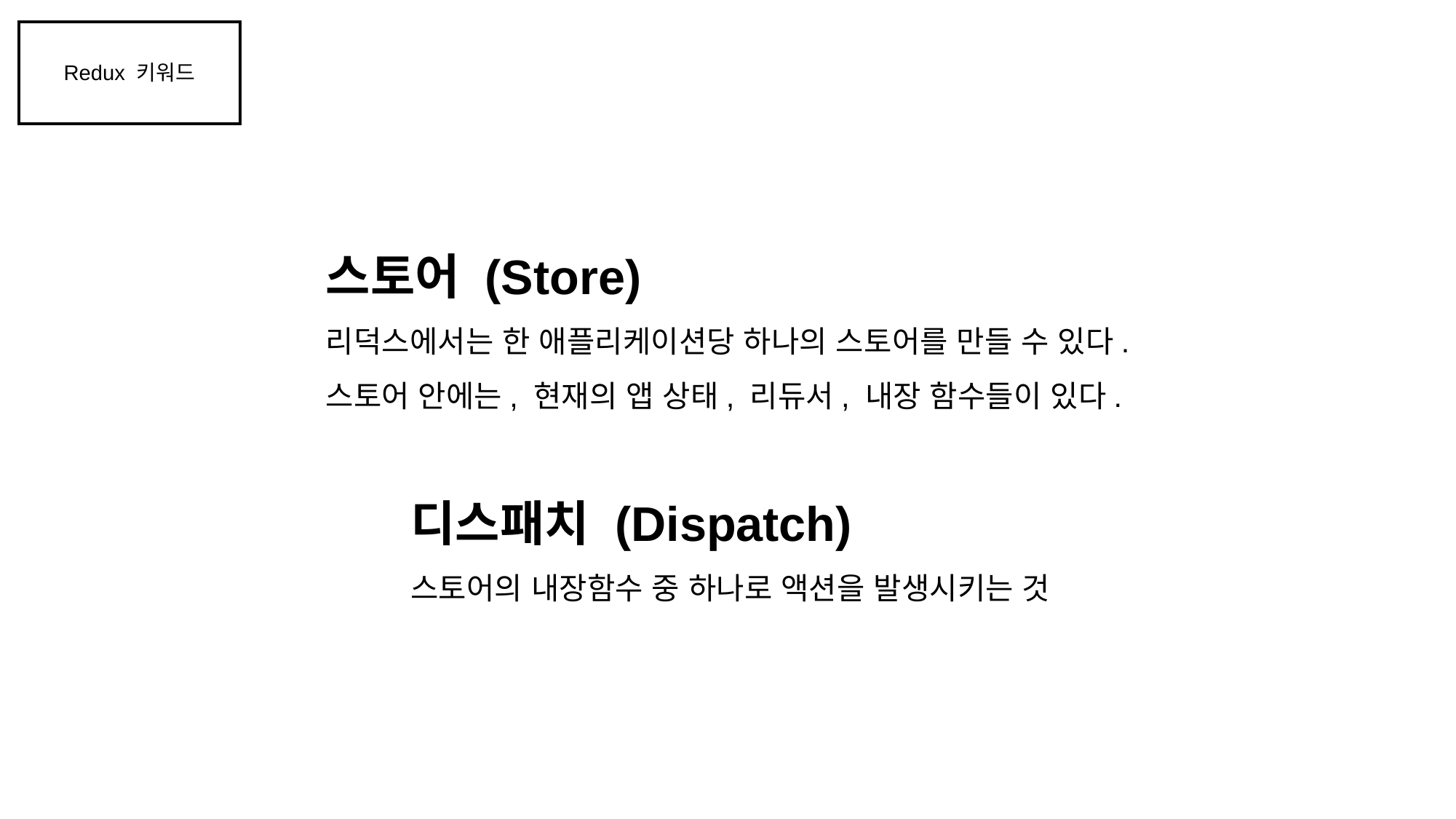

Redux 키워드
스토어 (Store)
리덕스에서는 한 애플리케이션당 하나의 스토어를 만들 수 있다.
스토어 안에는, 현재의 앱 상태, 리듀서, 내장 함수들이 있다.
디스패치 (Dispatch)
스토어의 내장함수 중 하나로 액션을 발생시키는 것